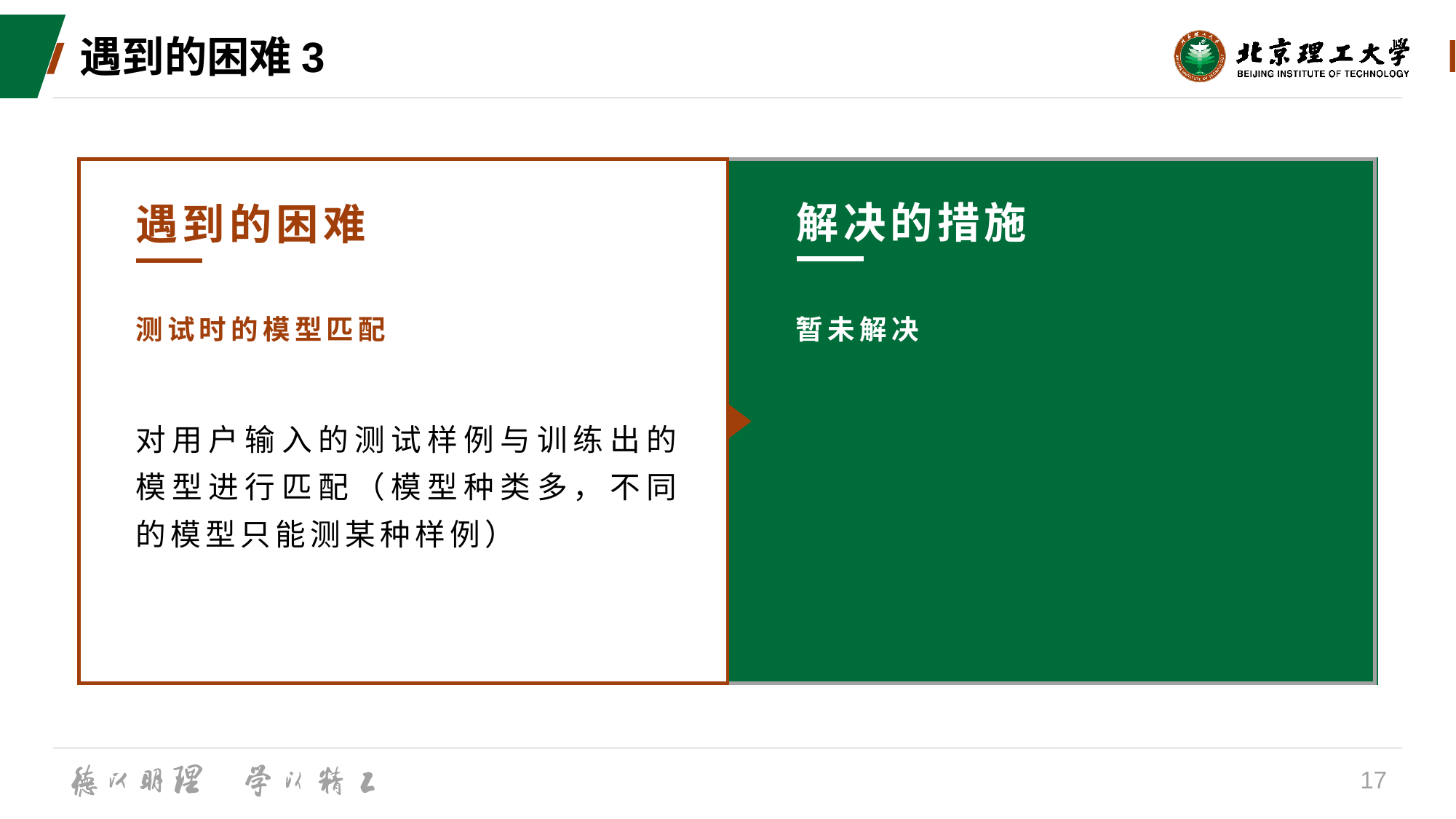

# 遇到的困难3

解决的措施
遇到的困难
测试时的模型匹配
暂未解决
对用户输入的测试样例与训练出的模型进行匹配（模型种类多，不同的模型只能测某种样例）